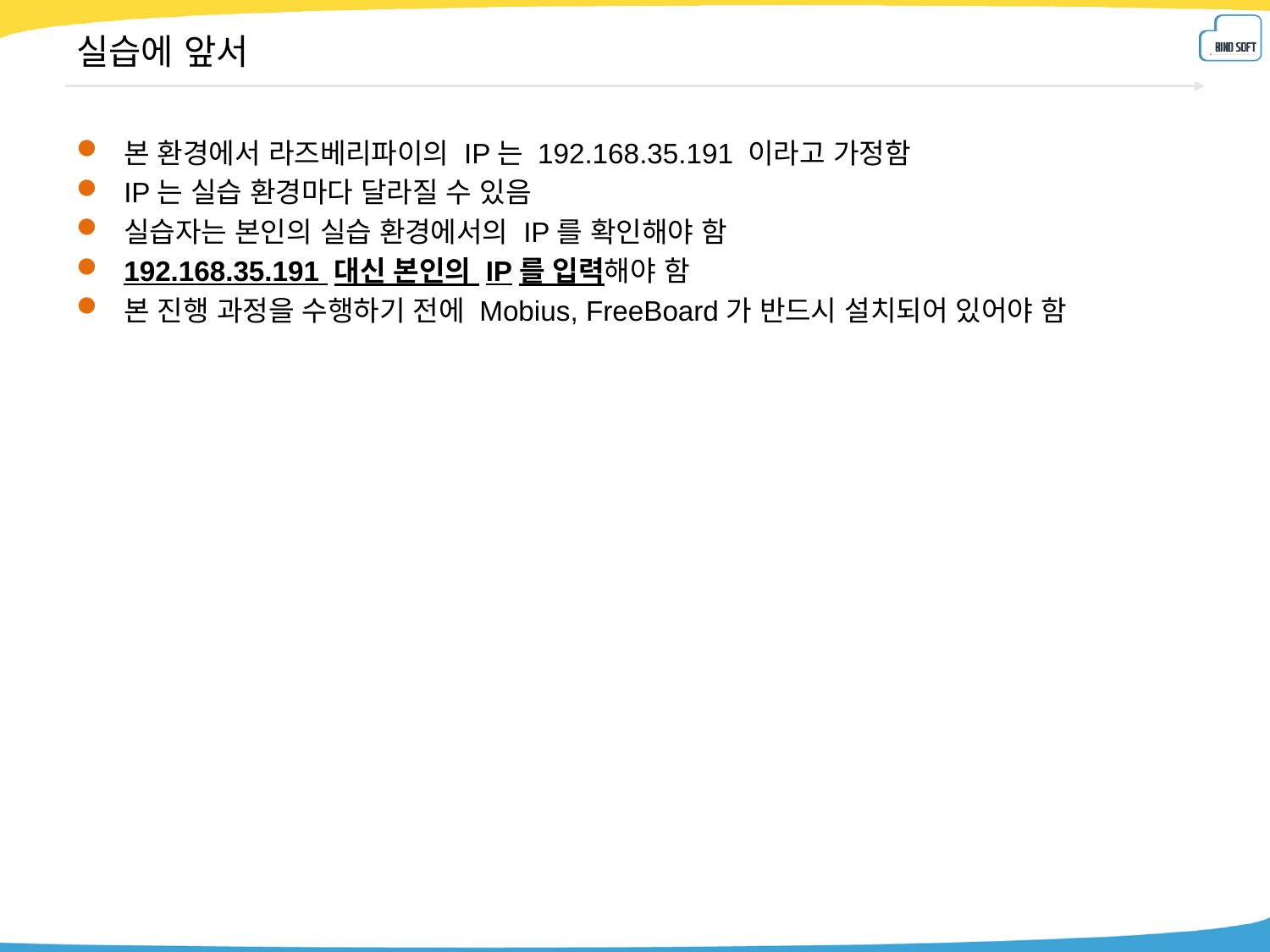

# 실습에 앞서
본 환경에서 라즈베리파이의 IP는 192.168.35.191 이라고 가정함
IP는 실습 환경마다 달라질 수 있음
실습자는 본인의 실습 환경에서의 IP를 확인해야 함
192.168.35.191 대신 본인의 IP를 입력해야 함
본 진행 과정을 수행하기 전에 Mobius, FreeBoard가 반드시 설치되어 있어야 함